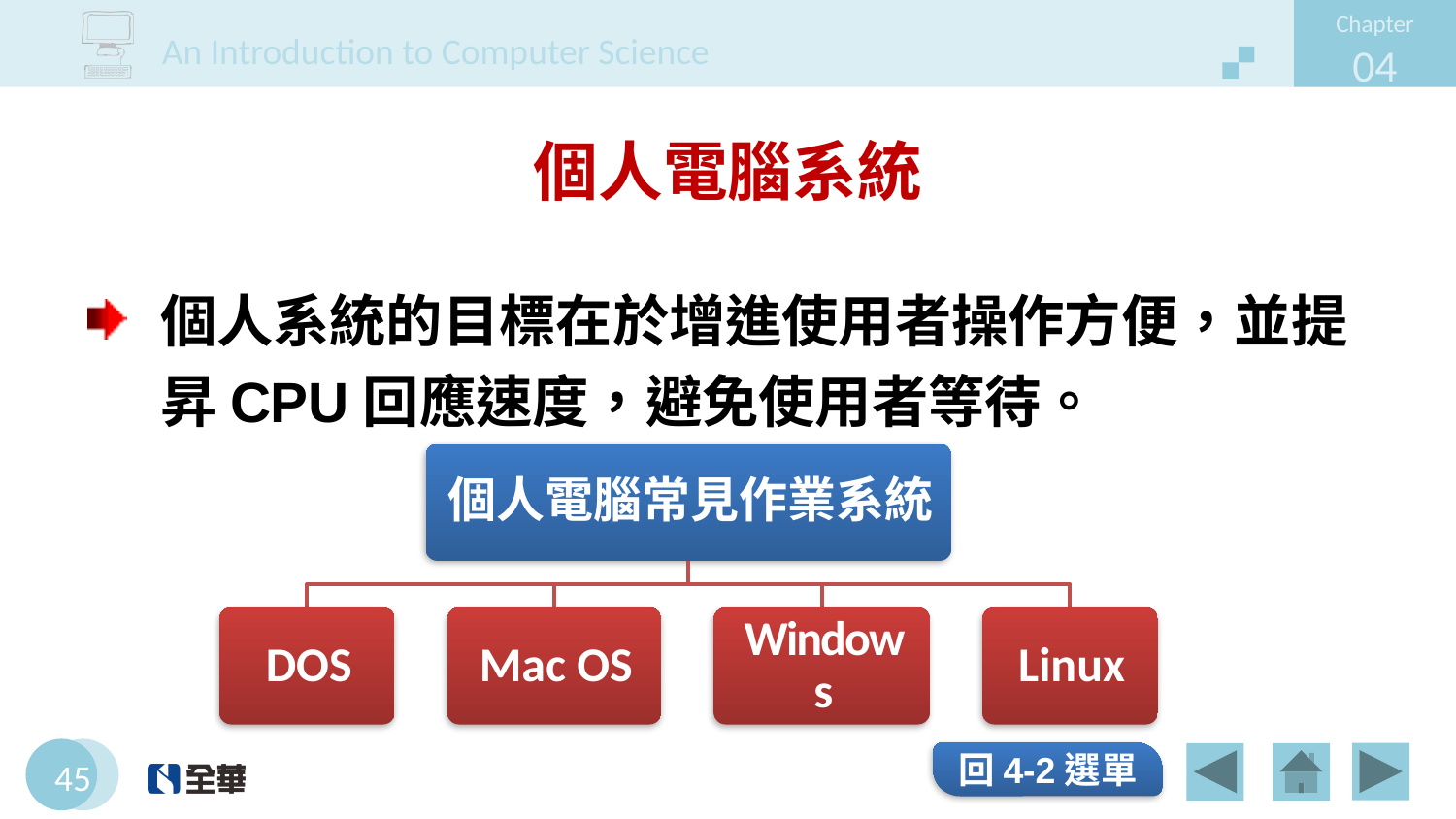

# 個人電腦系統
個人系統的目標在於增進使用者操作方便，並提昇CPU回應速度，避免使用者等待。
個人電腦常見作業系統
DOS
Mac OS
Windows
Linux
回4-2選單